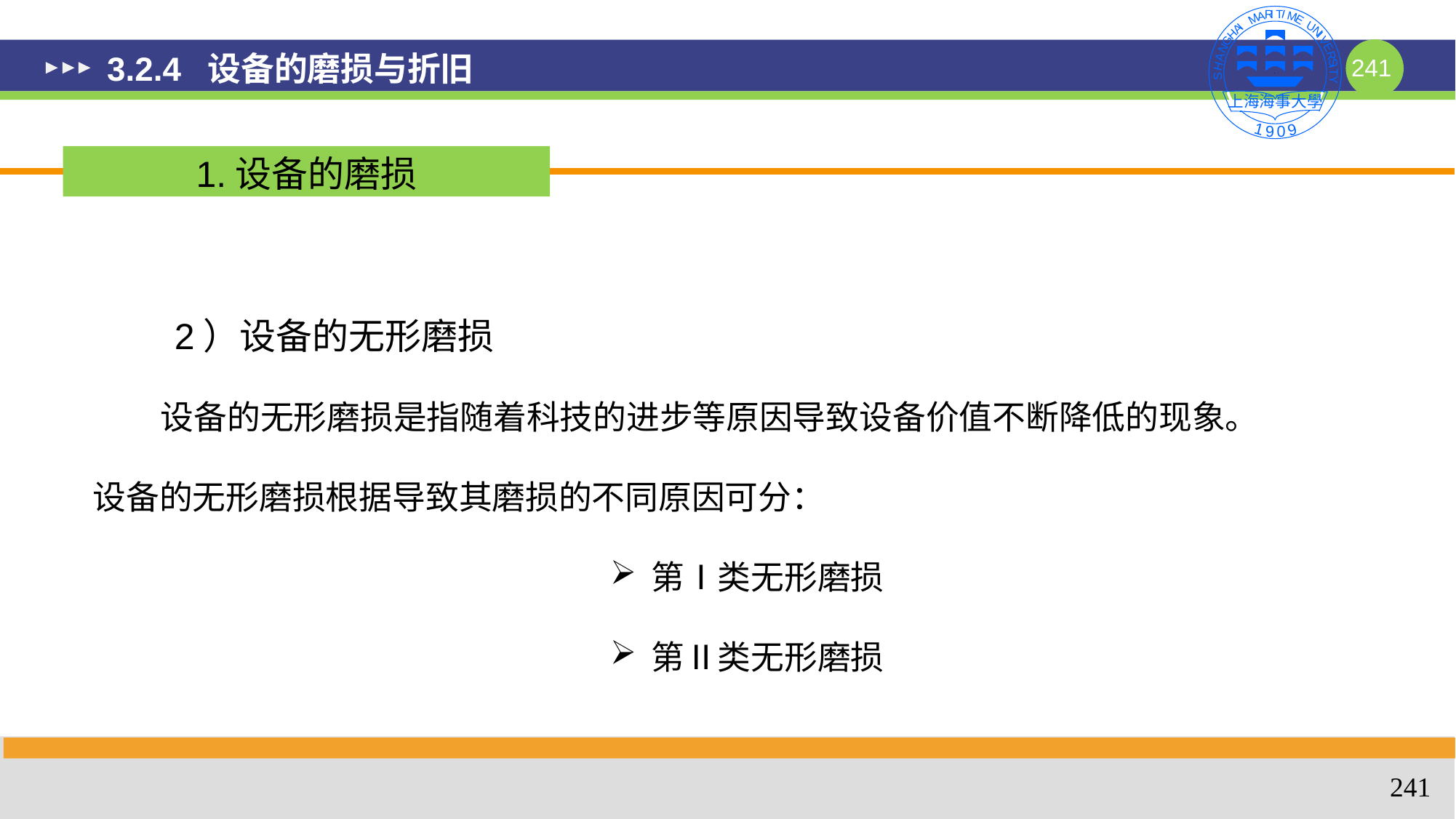

# 3.2.4  设备的磨损与折旧
1.设备的磨损

        2）设备的无形磨损
        设备的无形磨损是指随着科技的进步等原因导致设备价值不断降低的现象。
设备的无形磨损根据导致其磨损的不同原因可分：
第Ⅰ类无形磨损
第Ⅱ类无形磨损

241
241